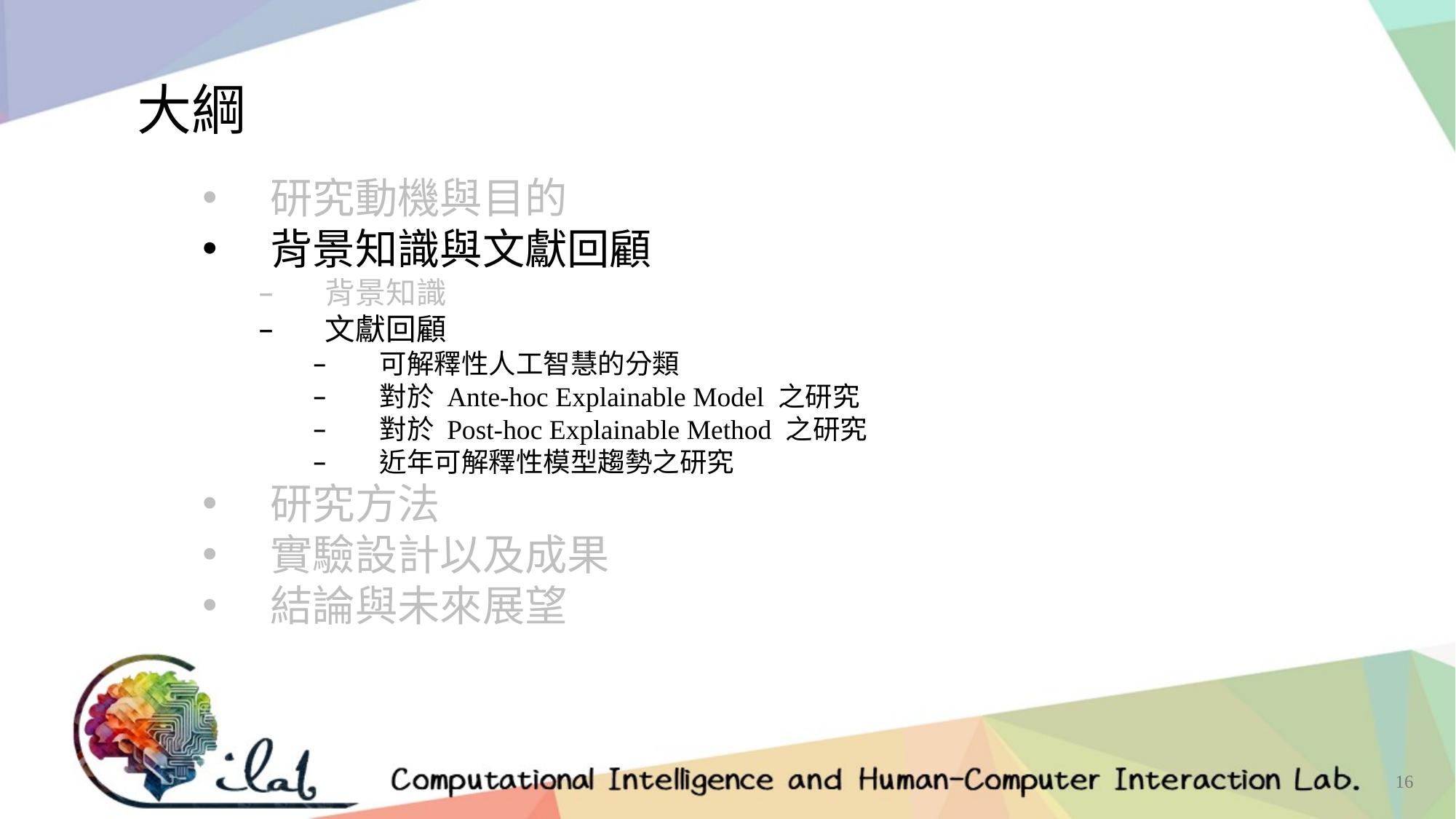

大綱
研究動機與目的
背景知識與文獻回顧
背景知識
文獻回顧
可解釋性人工智慧的分類
對於 Ante-hoc Explainable Model 之研究
對於 Post-hoc Explainable Method 之研究
近年可解釋性模型趨勢之研究
研究方法
實驗設計以及成果
結論與未來展望
16